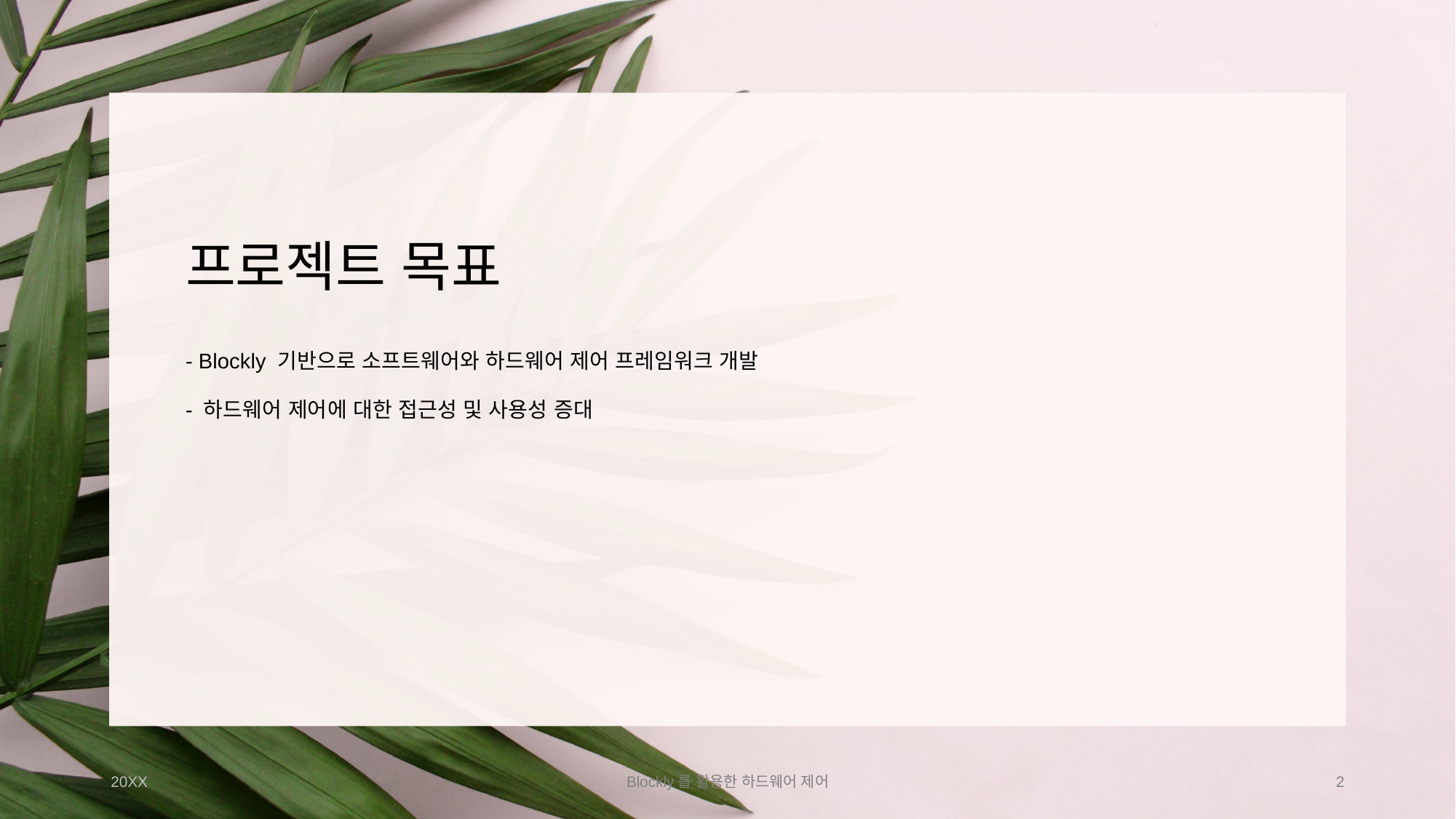

# 프로젝트 목표
- Blockly 기반으로 소프트웨어와 하드웨어 제어 프레임워크 개발
- 하드웨어 제어에 대한 접근성 및 사용성 증대
20XX
Blockly를 활용한 하드웨어 제어
2